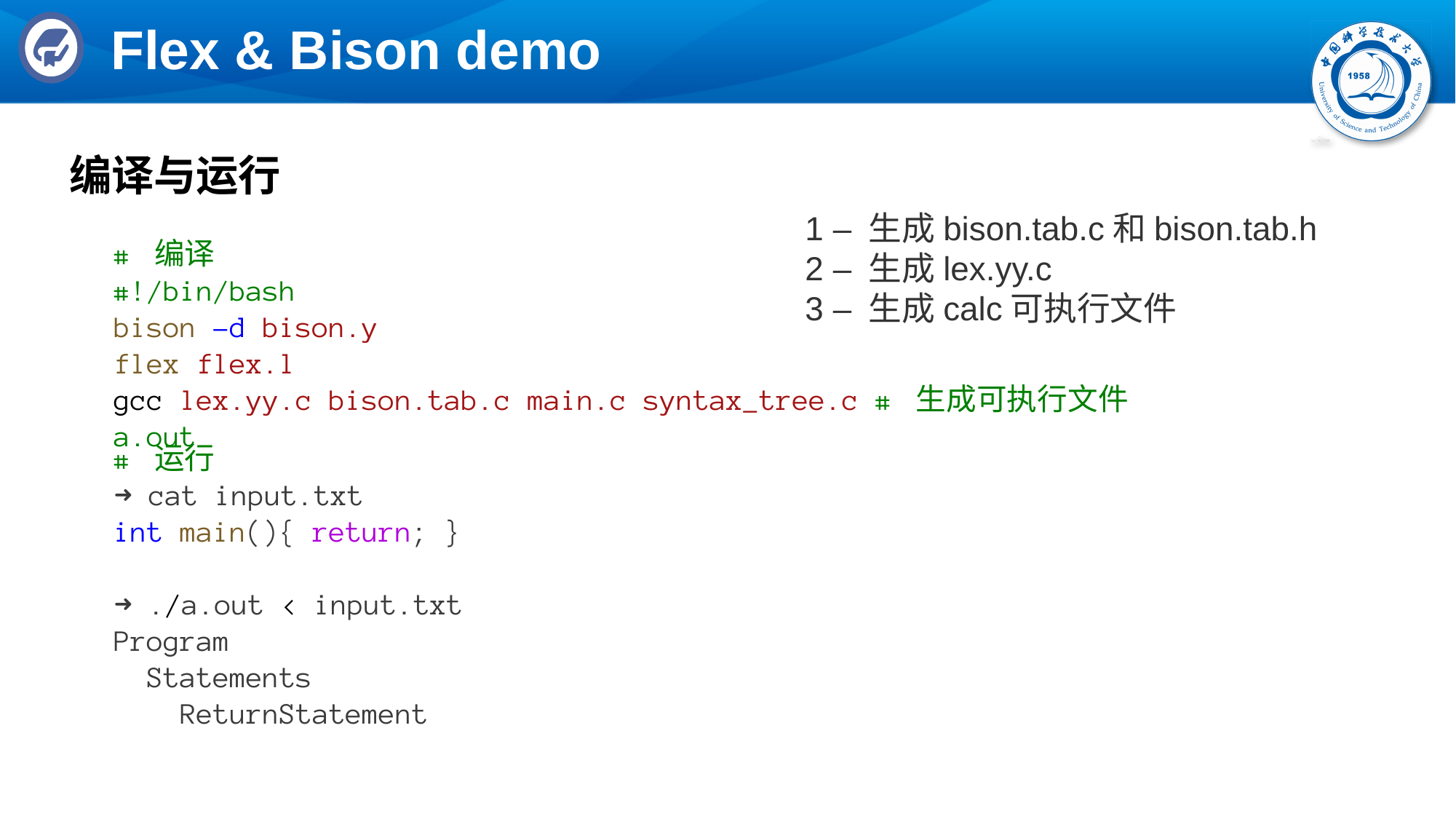

# Flex & Bison demo
编译与运行
1 – 生成bison.tab.c和bison.tab.h
2 – 生成lex.yy.c
3 – 生成calc可执行文件
# 编译
#!/bin/bash
bison -d bison.y
flex flex.l
gcc lex.yy.c bison.tab.c main.c syntax_tree.c # 生成可执行文件 a.out
# 运行
➜ cat input.txt
int main(){ return; }

➜ ./a.out < input.txt
Program
  Statements
    ReturnStatement